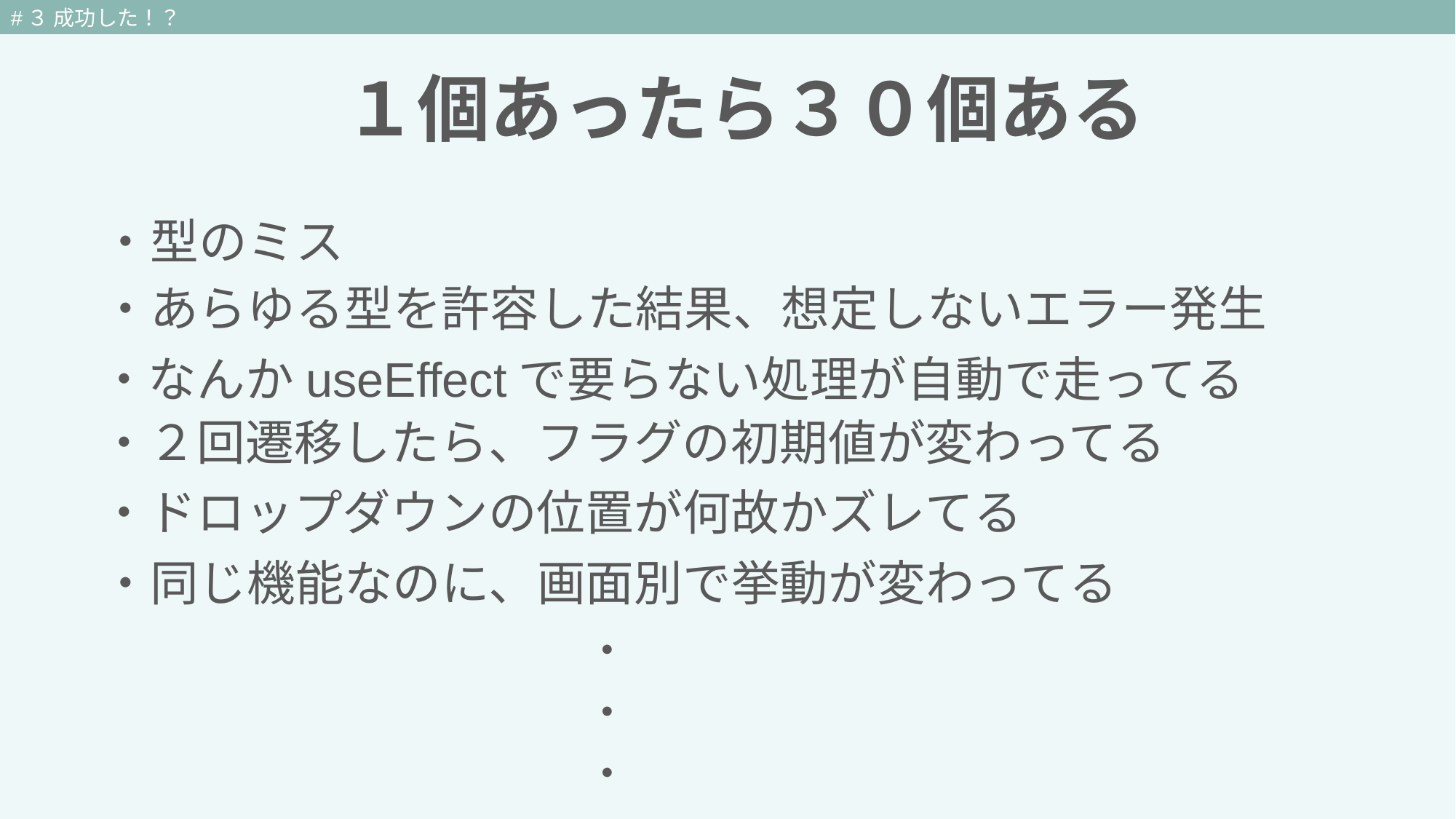

#３ 成功した！？
 １個あったら３０個ある

・型のミス
・あらゆる型を許容した結果、想定しないエラー発生
・なんかuseEffectで要らない処理が自動で走ってる
・２回遷移したら、フラグの初期値が変わってる
・ドロップダウンの位置が何故かズレてる
・同じ機能なのに、画面別で挙動が変わってる
・
・
・